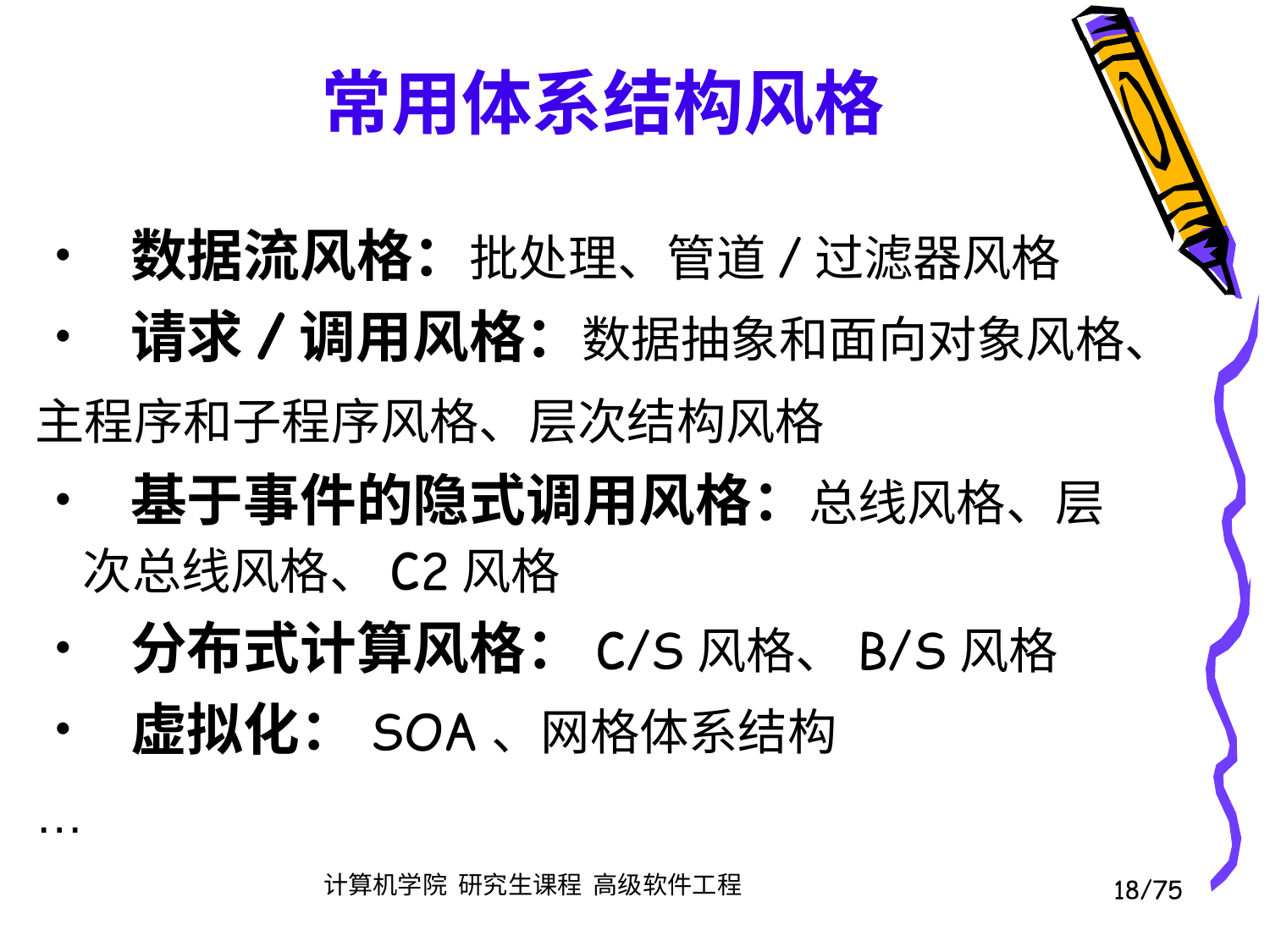

常用体系结构风格

•  数据流风格：批处理、管道/过滤器风格
•  请求/调用风格：数据抽象和面向对象风格、
主程序和子程序风格、层次结构风格
•  基于事件的隐式调用风格：总线风格、层
	次总线风格、C2风格
•  分布式计算风格：C/S风格、B/S风格
•  虚拟化：SOA、网格体系结构
…

18/75
计算机学院  研究生课程  高级软件工程